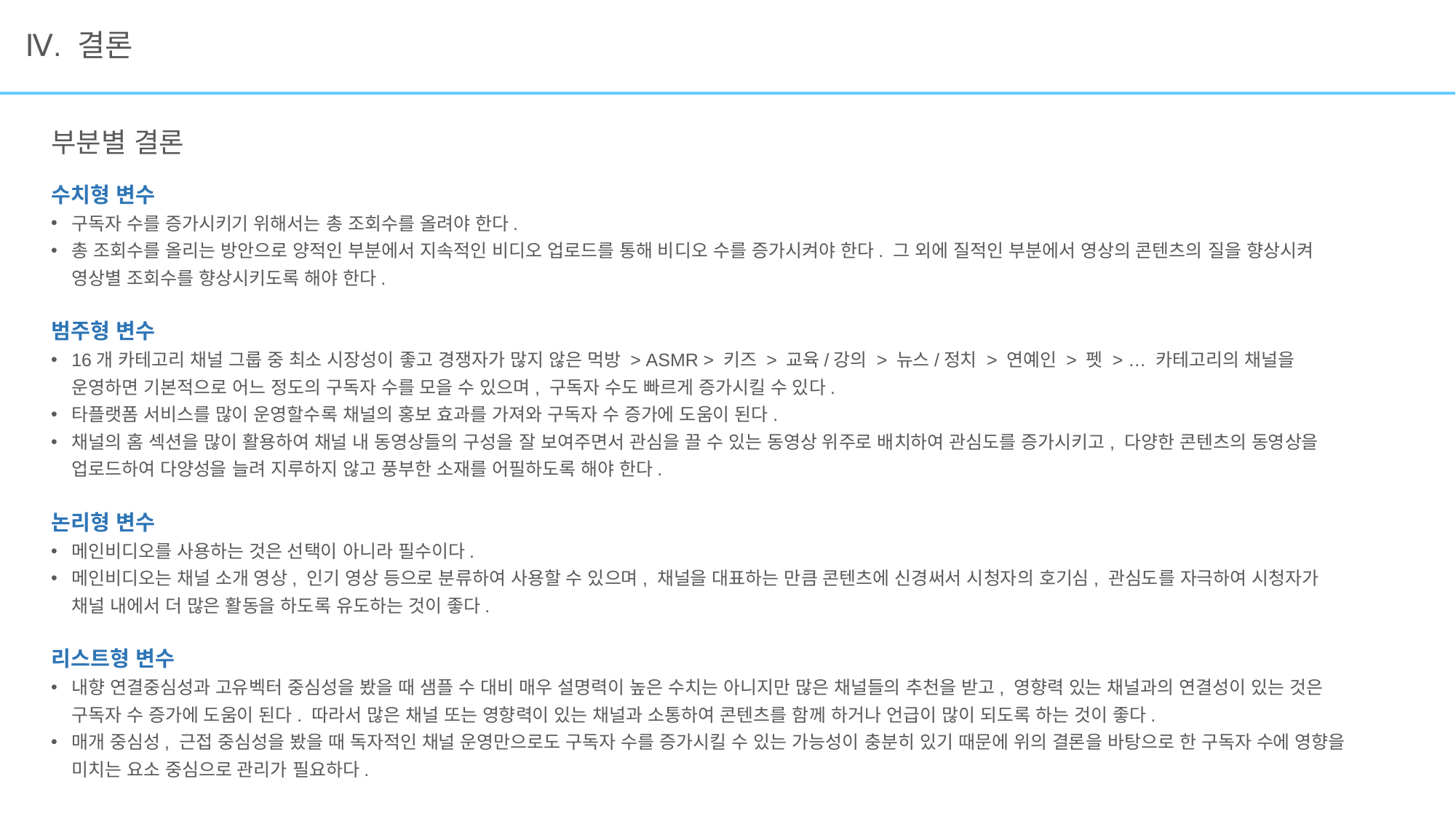

# Ⅳ. 결론
부분별 결론
수치형 변수
구독자 수를 증가시키기 위해서는 총 조회수를 올려야 한다.
총 조회수를 올리는 방안으로 양적인 부분에서 지속적인 비디오 업로드를 통해 비디오 수를 증가시켜야 한다. 그 외에 질적인 부분에서 영상의 콘텐츠의 질을 향상시켜 영상별 조회수를 향상시키도록 해야 한다.

범주형 변수
16개 카테고리 채널 그룹 중 최소 시장성이 좋고 경쟁자가 많지 않은 먹방 > ASMR > 키즈 > 교육/강의 > 뉴스/정치 > 연예인 > 펫 > … 카테고리의 채널을 운영하면 기본적으로 어느 정도의 구독자 수를 모을 수 있으며, 구독자 수도 빠르게 증가시킬 수 있다.
타플랫폼 서비스를 많이 운영할수록 채널의 홍보 효과를 가져와 구독자 수 증가에 도움이 된다.
채널의 홈 섹션을 많이 활용하여 채널 내 동영상들의 구성을 잘 보여주면서 관심을 끌 수 있는 동영상 위주로 배치하여 관심도를 증가시키고, 다양한 콘텐츠의 동영상을 업로드하여 다양성을 늘려 지루하지 않고 풍부한 소재를 어필하도록 해야 한다.

논리형 변수
메인비디오를 사용하는 것은 선택이 아니라 필수이다.
메인비디오는 채널 소개 영상, 인기 영상 등으로 분류하여 사용할 수 있으며, 채널을 대표하는 만큼 콘텐츠에 신경써서 시청자의 호기심, 관심도를 자극하여 시청자가 채널 내에서 더 많은 활동을 하도록 유도하는 것이 좋다.

리스트형 변수
내향 연결중심성과 고유벡터 중심성을 봤을 때 샘플 수 대비 매우 설명력이 높은 수치는 아니지만 많은 채널들의 추천을 받고, 영향력 있는 채널과의 연결성이 있는 것은 구독자 수 증가에 도움이 된다. 따라서 많은 채널 또는 영향력이 있는 채널과 소통하여 콘텐츠를 함께 하거나 언급이 많이 되도록 하는 것이 좋다.
매개 중심성, 근접 중심성을 봤을 때 독자적인 채널 운영만으로도 구독자 수를 증가시킬 수 있는 가능성이 충분히 있기 때문에 위의 결론을 바탕으로 한 구독자 수에 영향을 미치는 요소 중심으로 관리가 필요하다.